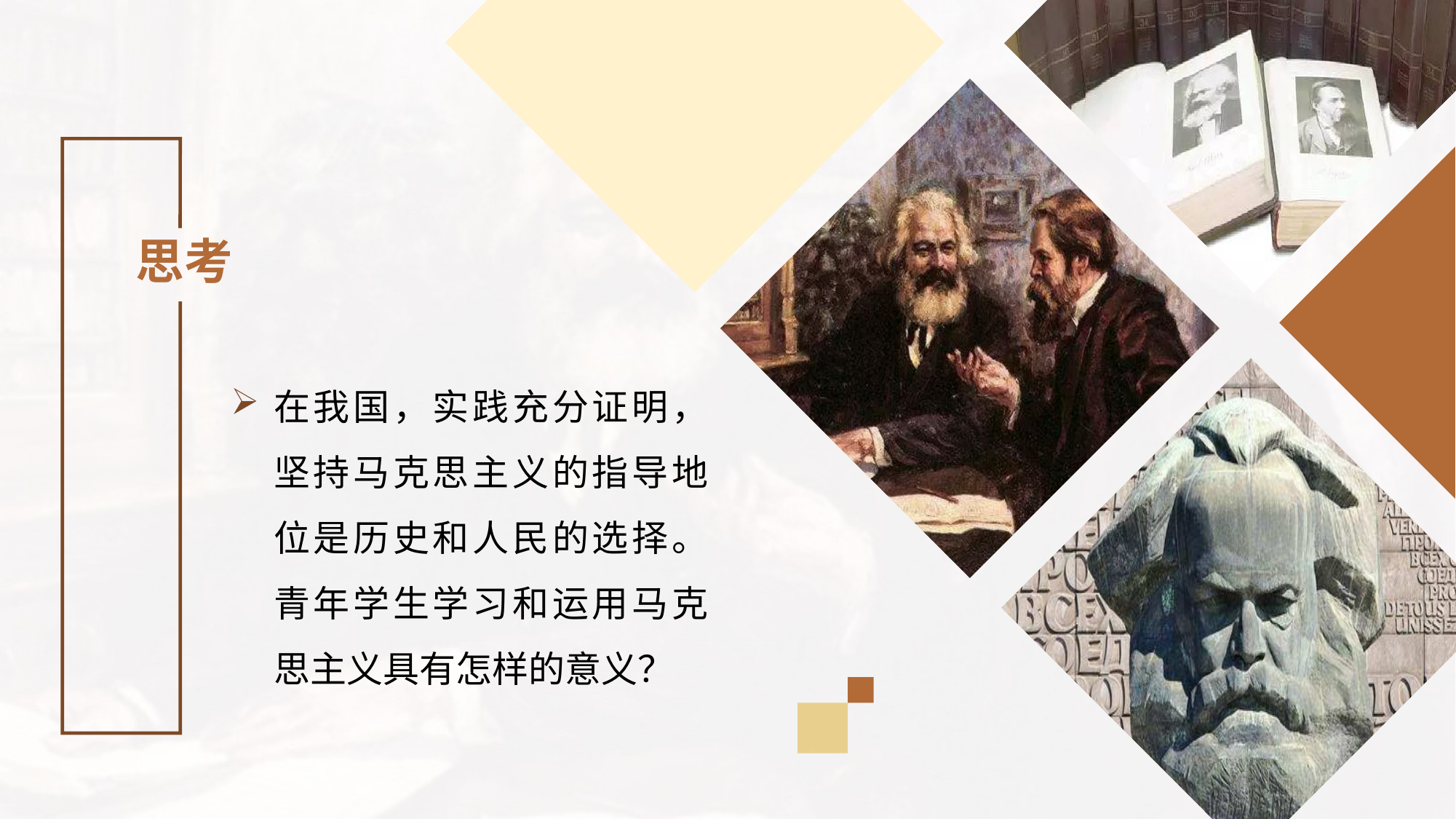

思考
在我国，实践充分证明，坚持马克思主义的指导地位是历史和人民的选择。青年学生学习和运用马克思主义具有怎样的意义？